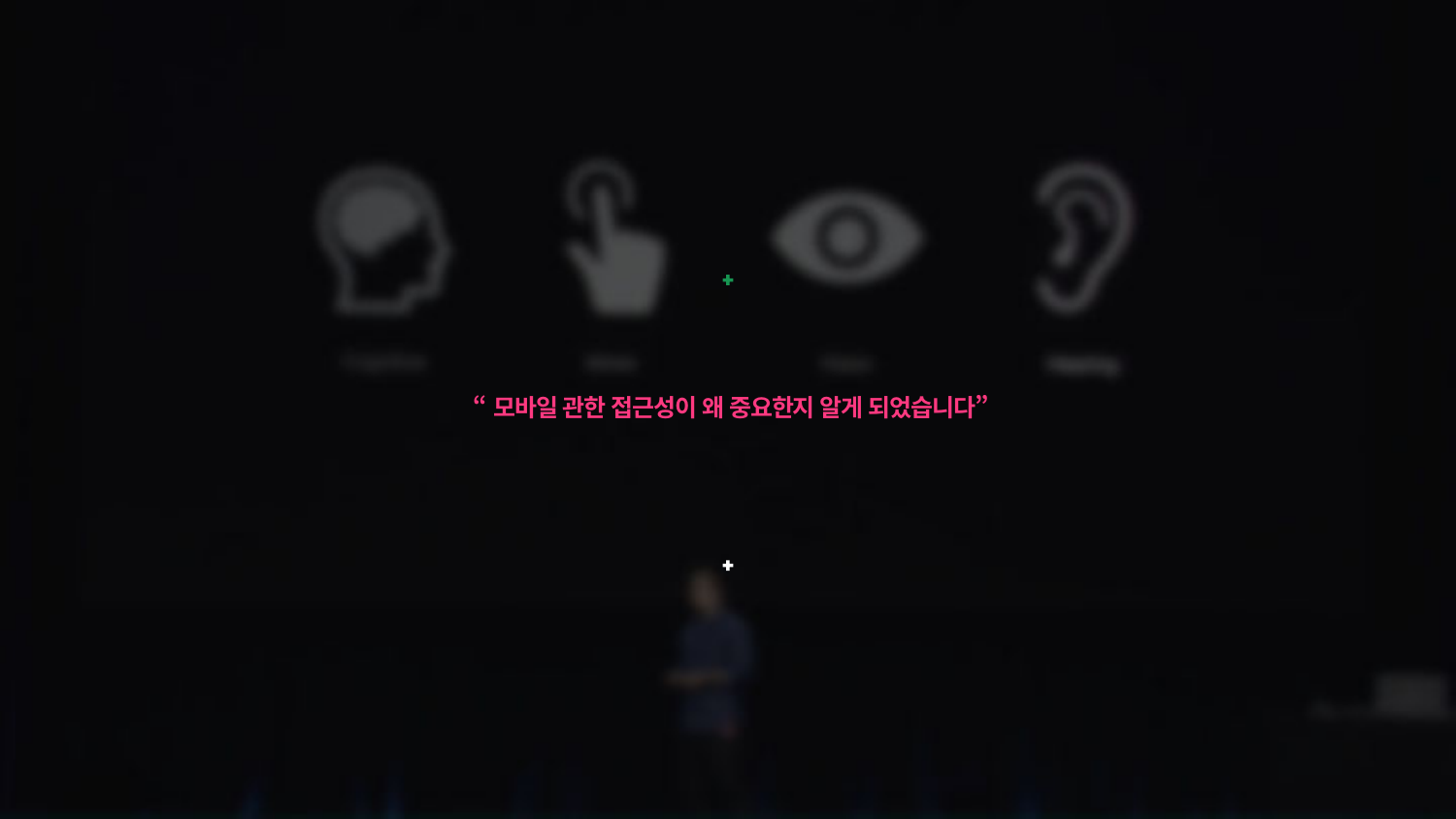

정보 접근성 기술 컨퍼런스 – 모바일 후기

모바일 정보 접근성 기술 컨퍼런스를 설명을 듣으며
 “모바일 관한 접근성이 왜 중요한지 알게 되었습니다”
일과 직접적인 정보는 기대보다 없었지만
장애인의 불편함을  생각하게 되는 시간이었습니다.